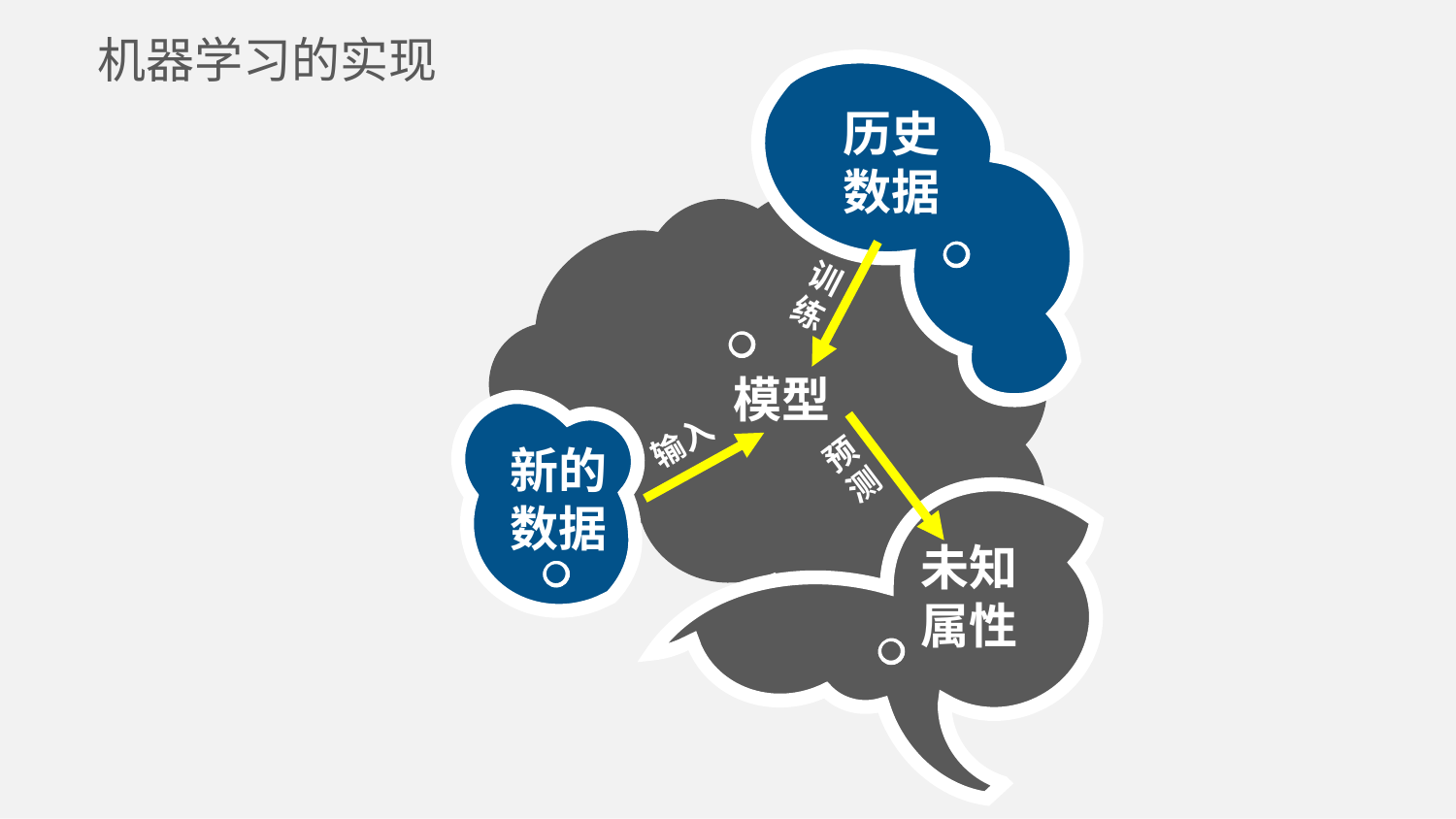

机器学习的实现

历史数据

训练

模型

输入
新的数据

预测

未知属性